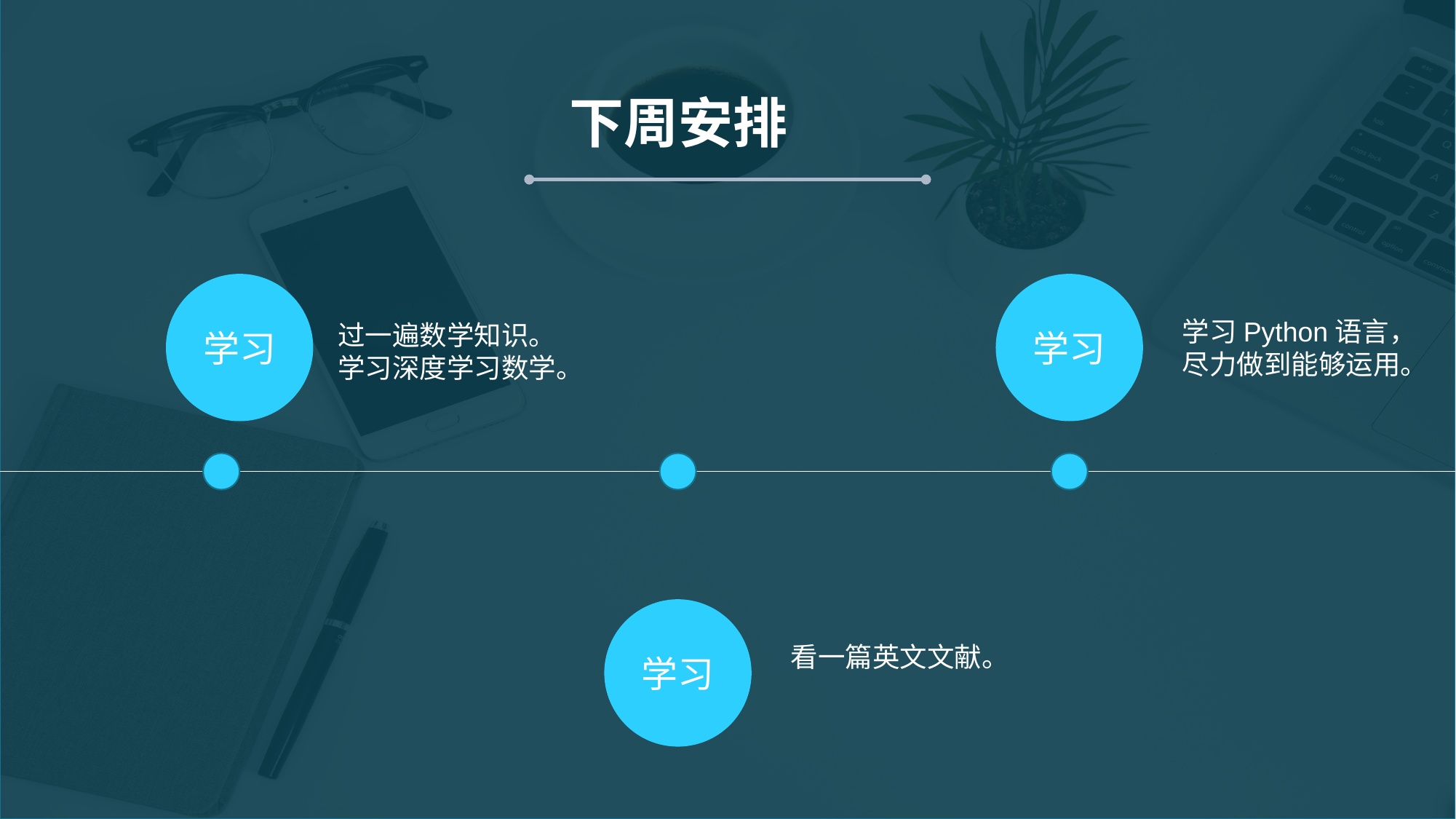

下周安排
学习
学习Python语言，尽力做到能够运用。
学习
过一遍数学知识。学习深度学习数学。

学习
看一篇英文文献。